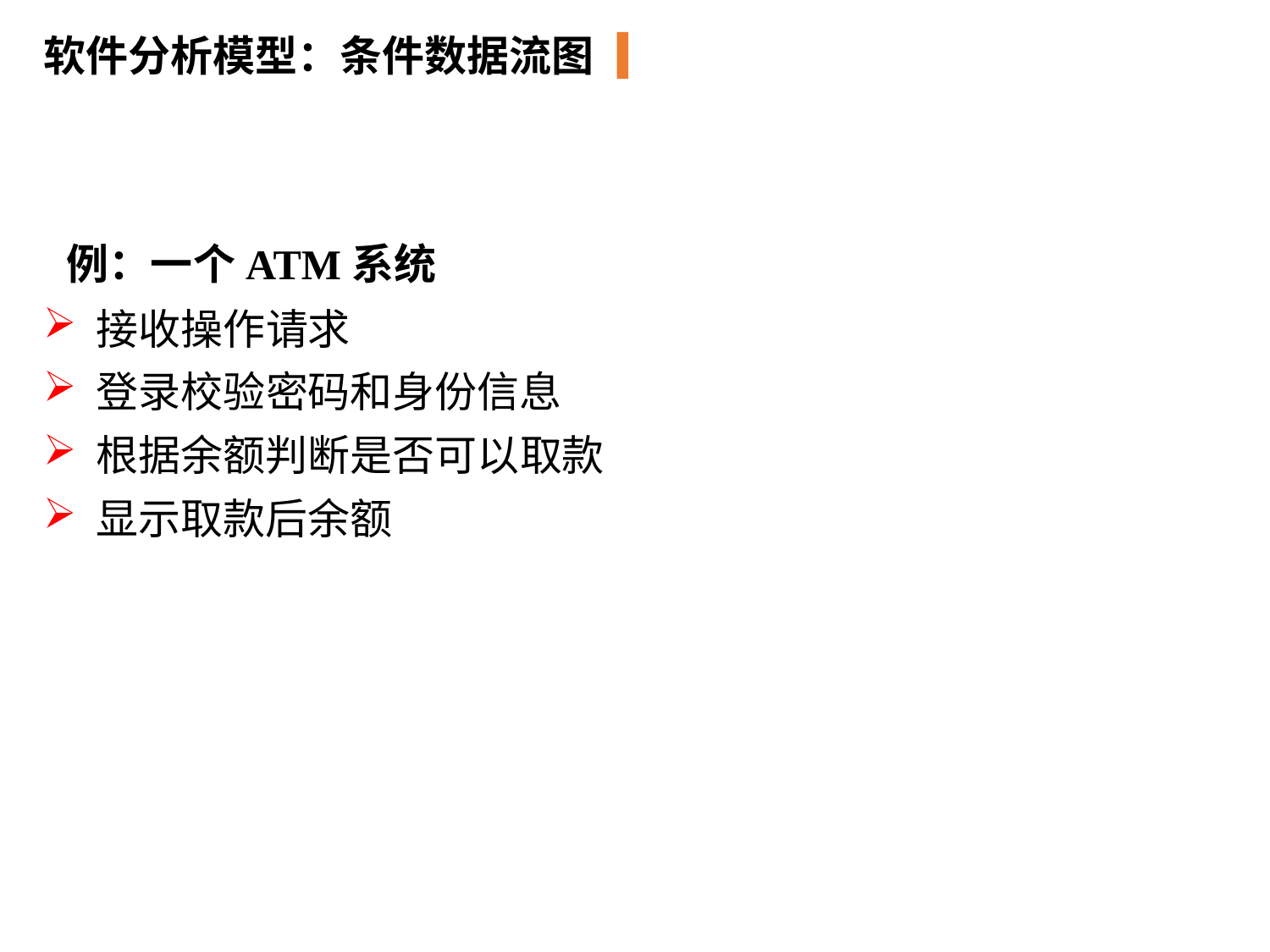

软件分析模型：条件数据流图

 例：一个ATM系统
 接收操作请求
 登录校验密码和身份信息
 根据余额判断是否可以取款
 显示取款后余额